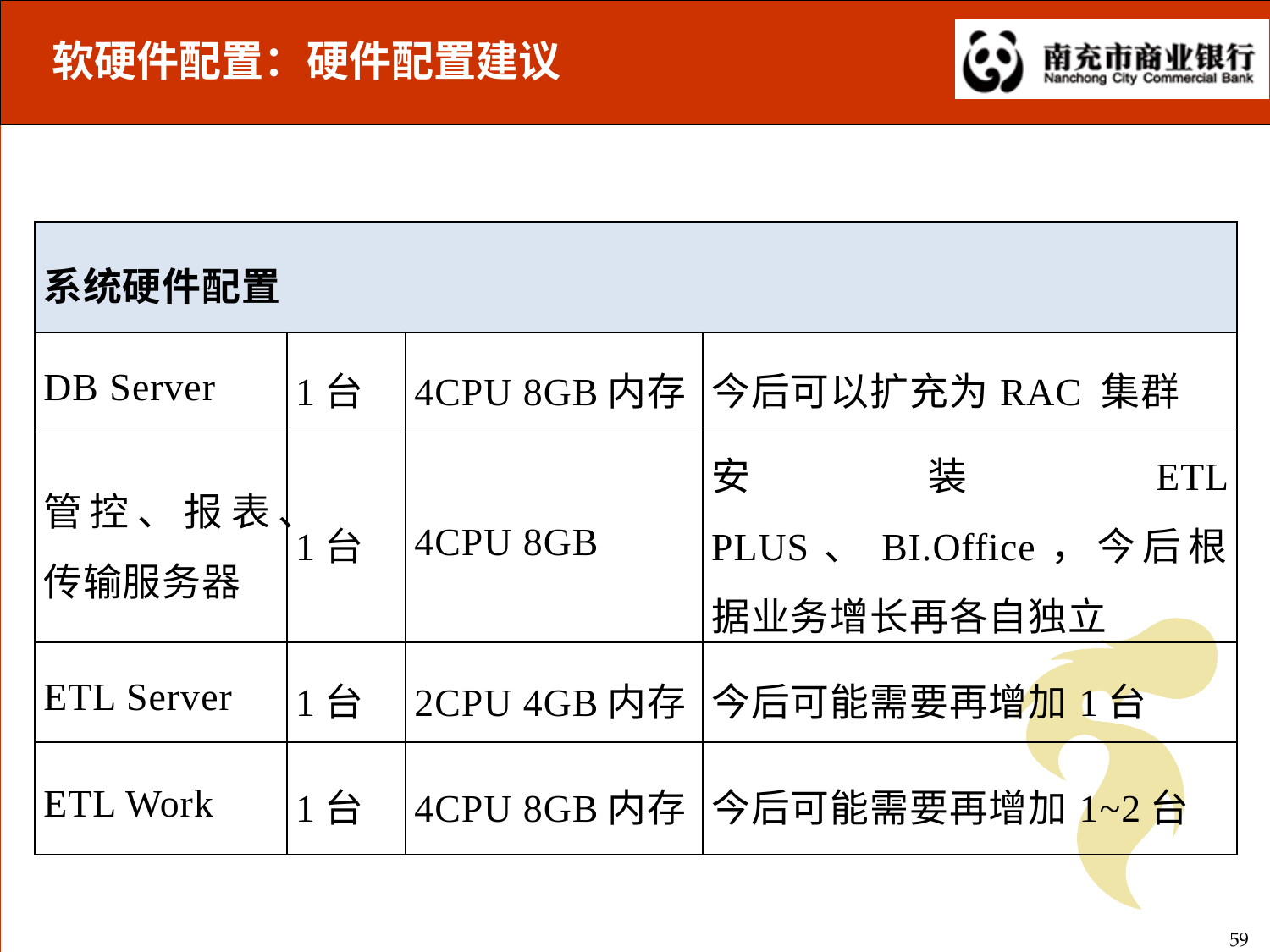

软硬件配置：硬件配置建议
| 系统硬件配置 |  |  |  |
| --- | --- | --- | --- |
| DB Server | 1台 | 4CPU 8GB内存 | 今后可以扩充为RAC 集群 |
| 管控、报表、传输服务器 | 1台 | 4CPU 8GB | 安装ETL PLUS、BI.Office，今后根据业务增长再各自独立 |
| ETL Server | 1台 | 2CPU 4GB内存 | 今后可能需要再增加1台 |
| ETL Work | 1台 | 4CPU 8GB内存 | 今后可能需要再增加1~2台 |
59
59